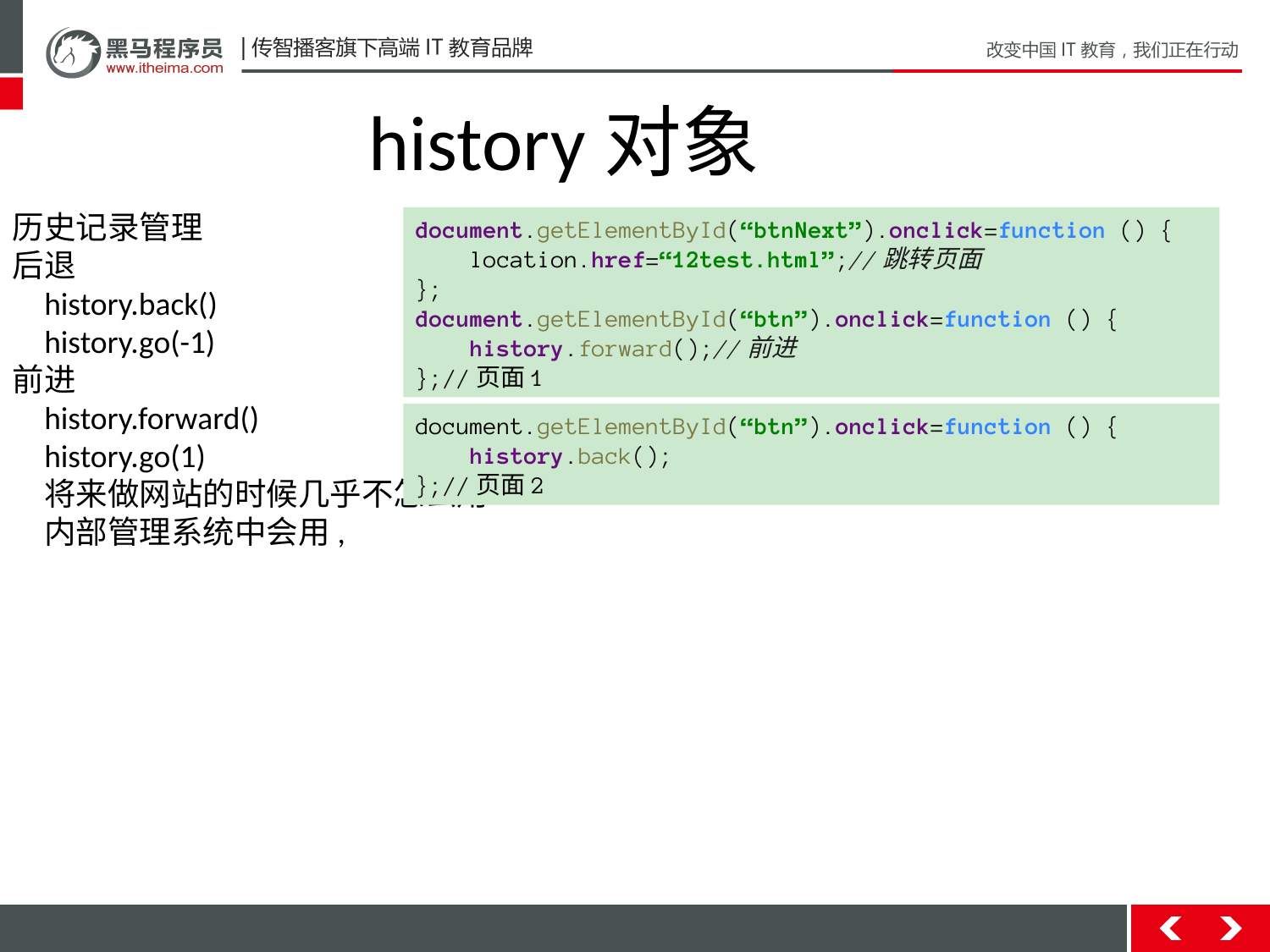

history对象
历史记录管理
后退
history.back()
history.go(-1)
前进
history.forward()
history.go(1)
将来做网站的时候几乎不怎么用
内部管理系统中会用,
document.getElementById(“btnNext”).onclick=function () {
    location.href=“12test.html”;//跳转页面
};
document.getElementById(“btn”).onclick=function () {
    history.forward();//前进
};//页面1
document.getElementById(“btn”).onclick=function () {
    history.back();
};//页面2